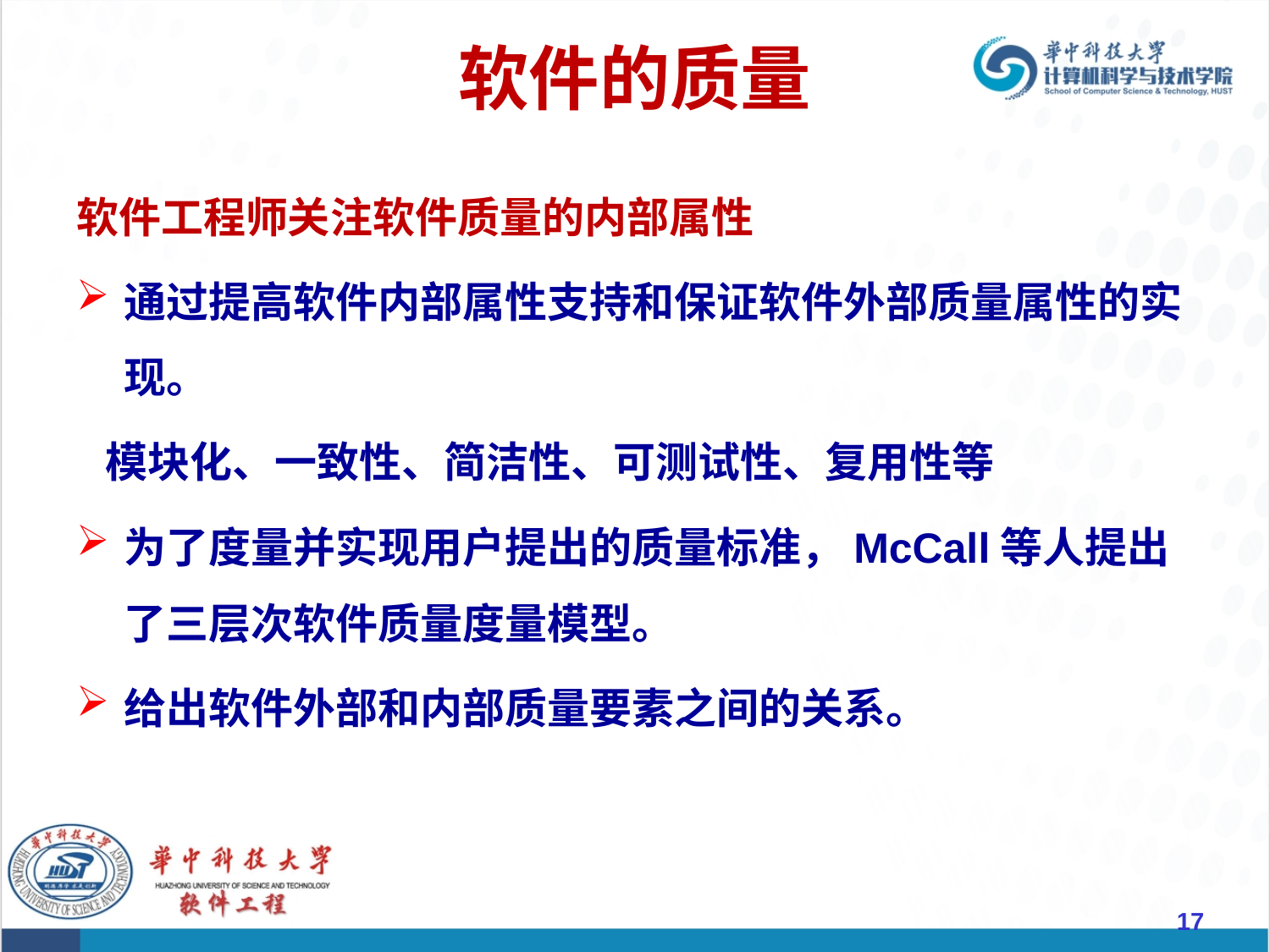

# 软件的质量
软件工程师关注软件质量的内部属性
通过提高软件内部属性支持和保证软件外部质量属性的实现。
  模块化、一致性、简洁性、可测试性、复用性等
为了度量并实现用户提出的质量标准，McCall等人提出了三层次软件质量度量模型。
给出软件外部和内部质量要素之间的关系。

17